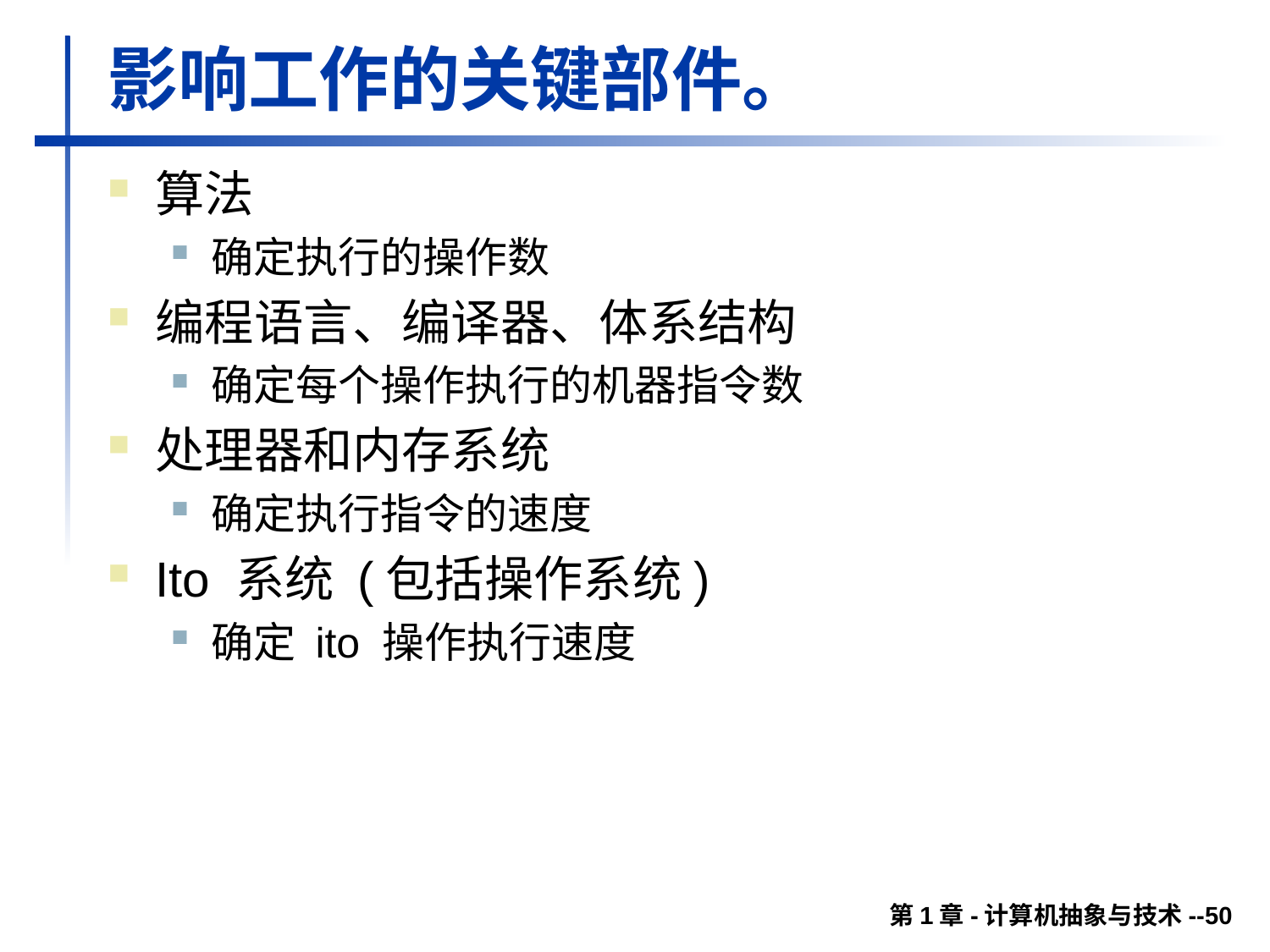

# 影响工作的关键部件。
算法
确定执行的操作数
编程语言、编译器、体系结构
确定每个操作执行的机器指令数
处理器和内存系统
确定执行指令的速度
Ito 系统 (包括操作系统)
确定 ito 操作执行速度
第1章-计算机抽象与技术--50